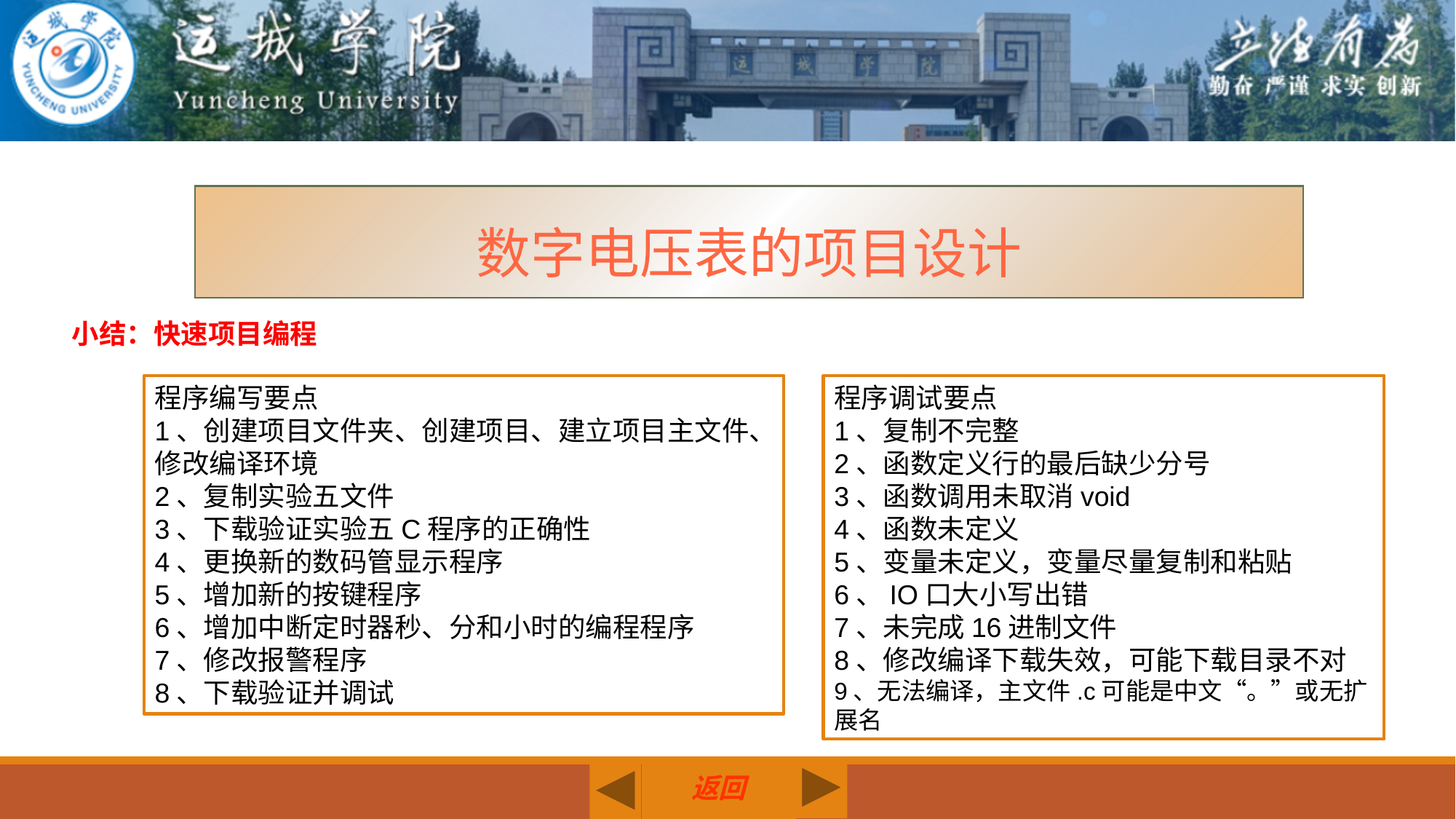

数字电压表的项目设计
小结：快速项目编程
程序编写要点
1、创建项目文件夹、创建项目、建立项目主文件、修改编译环境
2、复制实验五文件
3、下载验证实验五C程序的正确性
4、更换新的数码管显示程序
5、增加新的按键程序
6、增加中断定时器秒、分和小时的编程程序
7、修改报警程序
8、下载验证并调试
程序调试要点
1、复制不完整
2、函数定义行的最后缺少分号
3、函数调用未取消void
4、函数未定义
5、变量未定义，变量尽量复制和粘贴
6、IO口大小写出错
7、未完成16进制文件
8、修改编译下载失效，可能下载目录不对
9、无法编译，主文件.c可能是中文“。”或无扩展名
返回